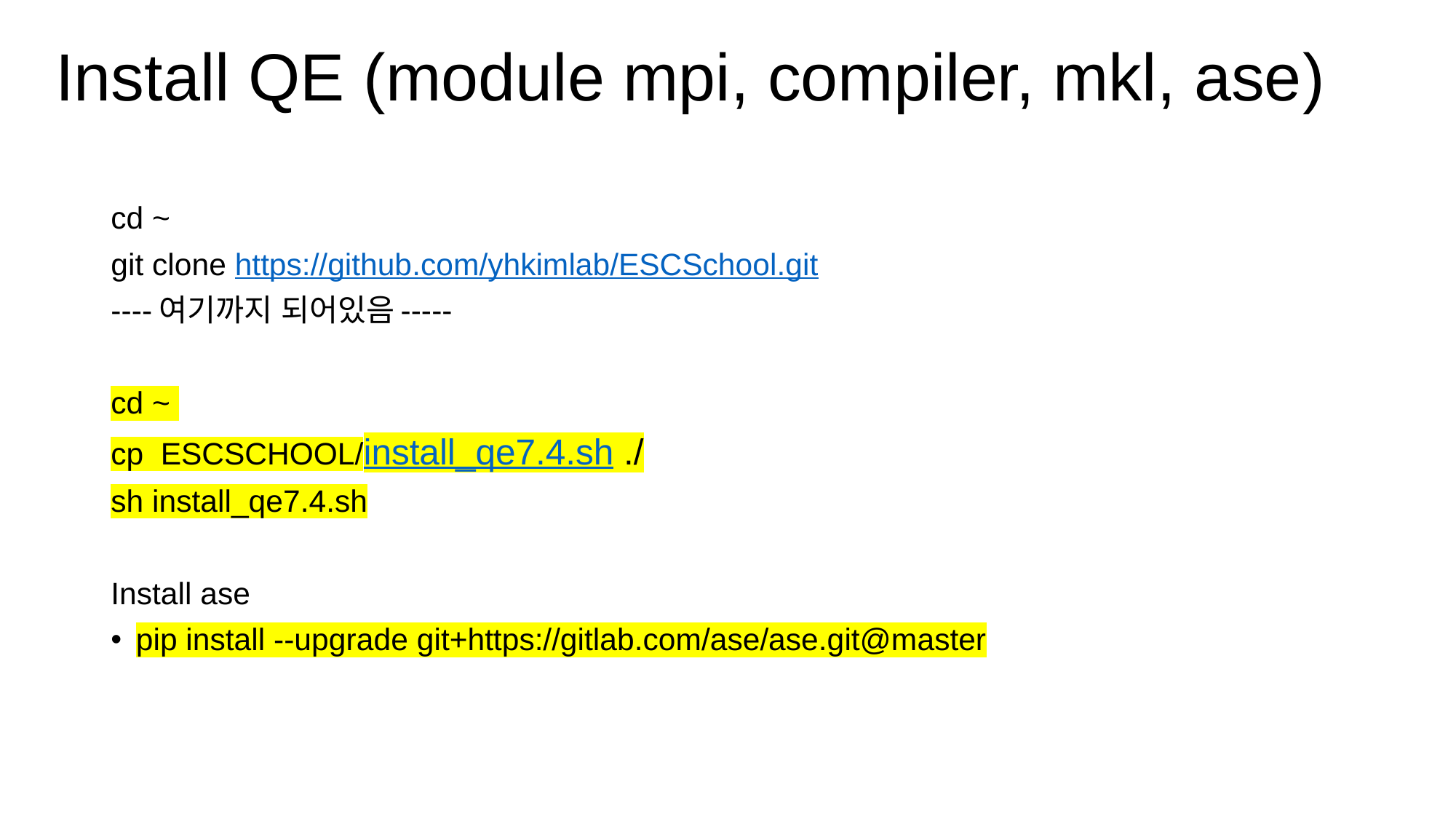

# Install QE (module mpi, compiler, mkl, ase)

cd ~
git clone https://github.com/yhkimlab/ESCSchool.git
----여기까지 되어있음-----

cd ~
cp  ESCSCHOOL/install_qe7.4.sh ./
sh install_qe7.4.sh

Install ase
pip install --upgrade git+https://gitlab.com/ase/ase.git@master